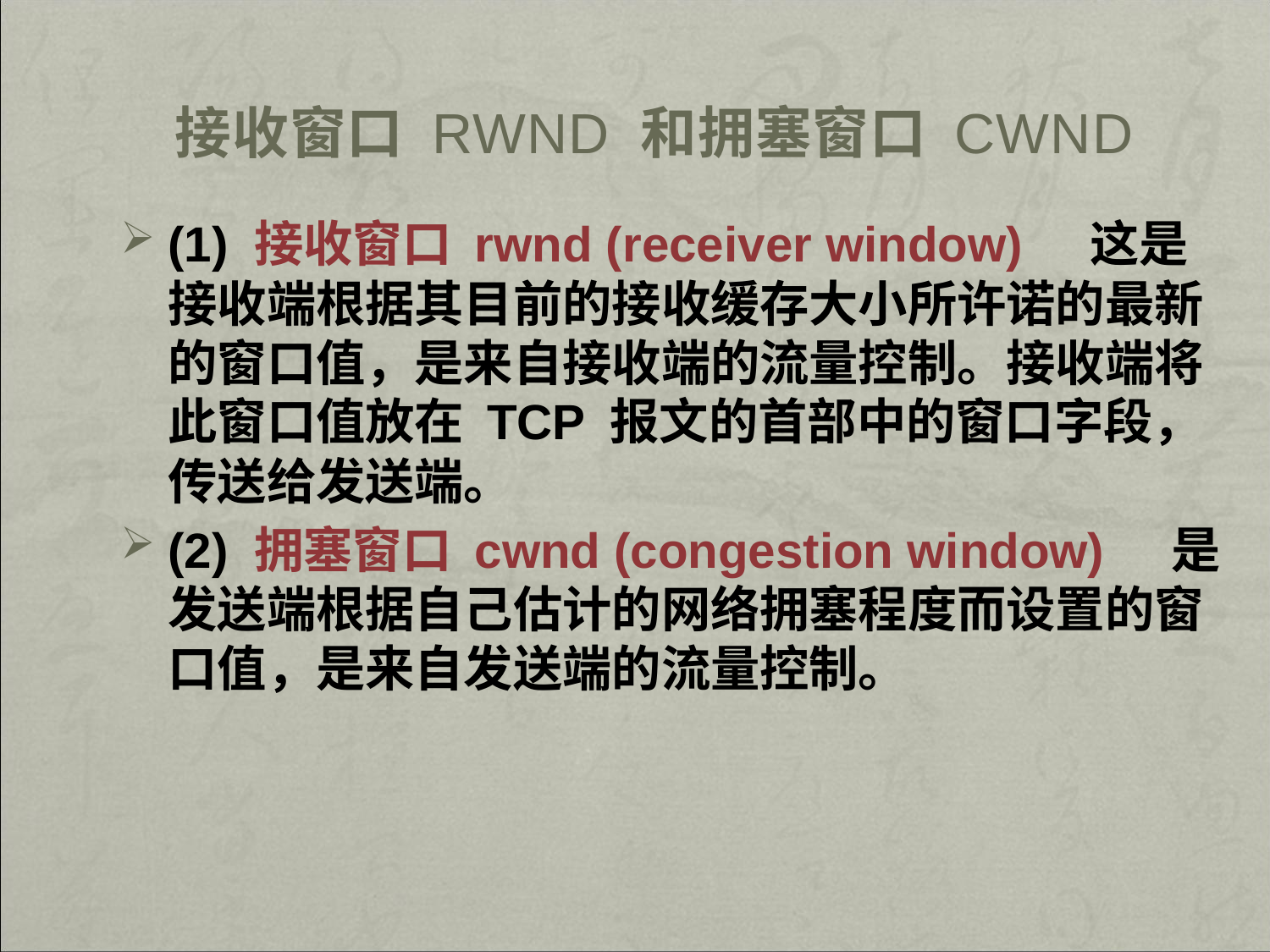

# 接收窗口 rwnd 和拥塞窗口 cwnd
(1) 接收窗口 rwnd (receiver window)    这是接收端根据其目前的接收缓存大小所许诺的最新的窗口值，是来自接收端的流量控制。接收端将此窗口值放在 TCP 报文的首部中的窗口字段，传送给发送端。
(2) 拥塞窗口 cwnd (congestion window)    是发送端根据自己估计的网络拥塞程度而设置的窗口值，是来自发送端的流量控制。